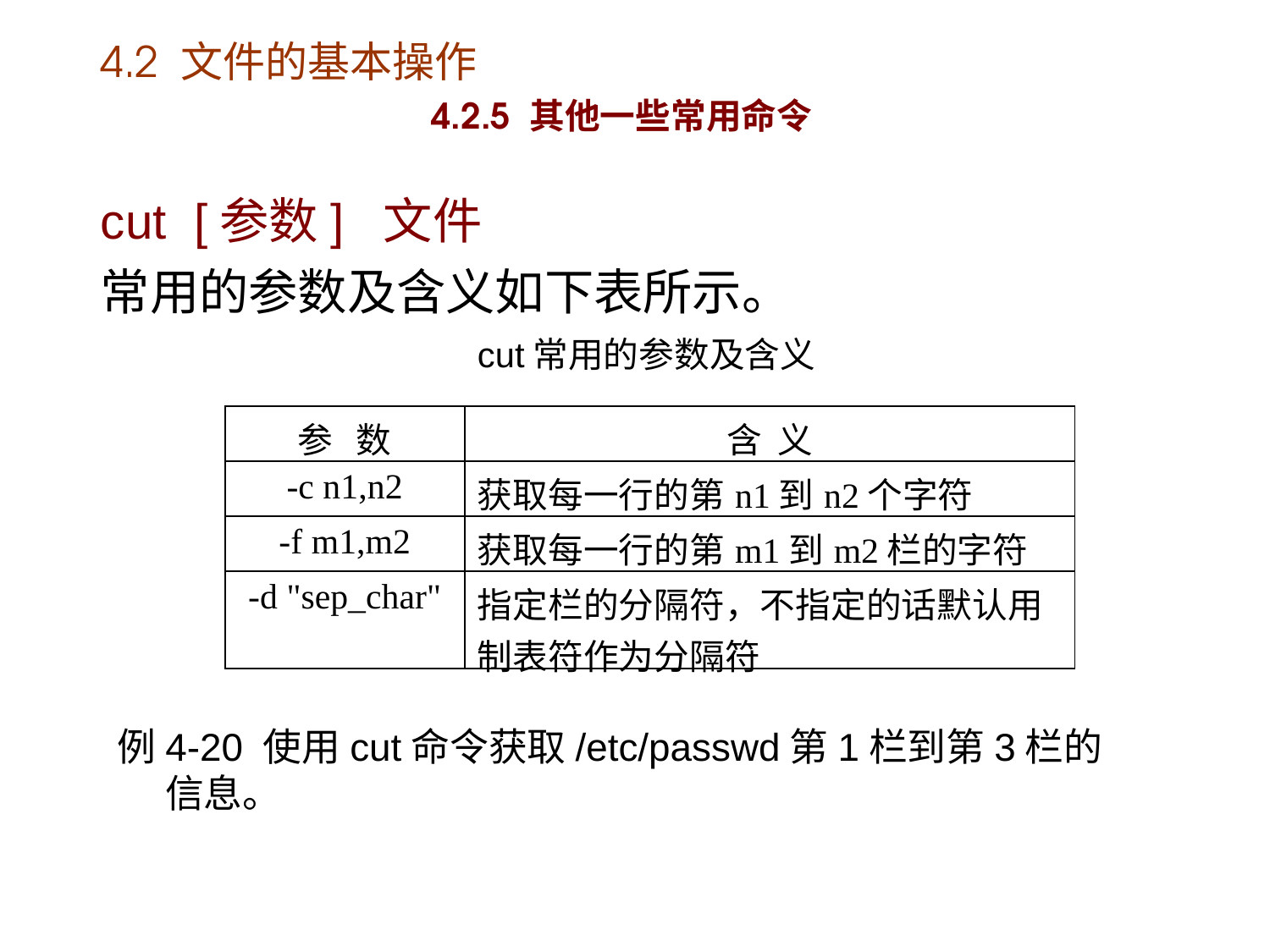

# 4.2 文件的基本操作 4.2.5 其他一些常用命令
cut  [参数]  文件
常用的参数及含义如下表所示。
cut常用的参数及含义
| 参 数 | 含 义 |
| --- | --- |
| -c n1,n2 | 获取每一行的第n1到n2个字符 |
| -f m1,m2 | 获取每一行的第m1到m2栏的字符 |
| -d "sep\_char" | 指定栏的分隔符，不指定的话默认用制表符作为分隔符 |
例4-20 使用cut命令获取/etc/passwd第1栏到第3栏的信息。